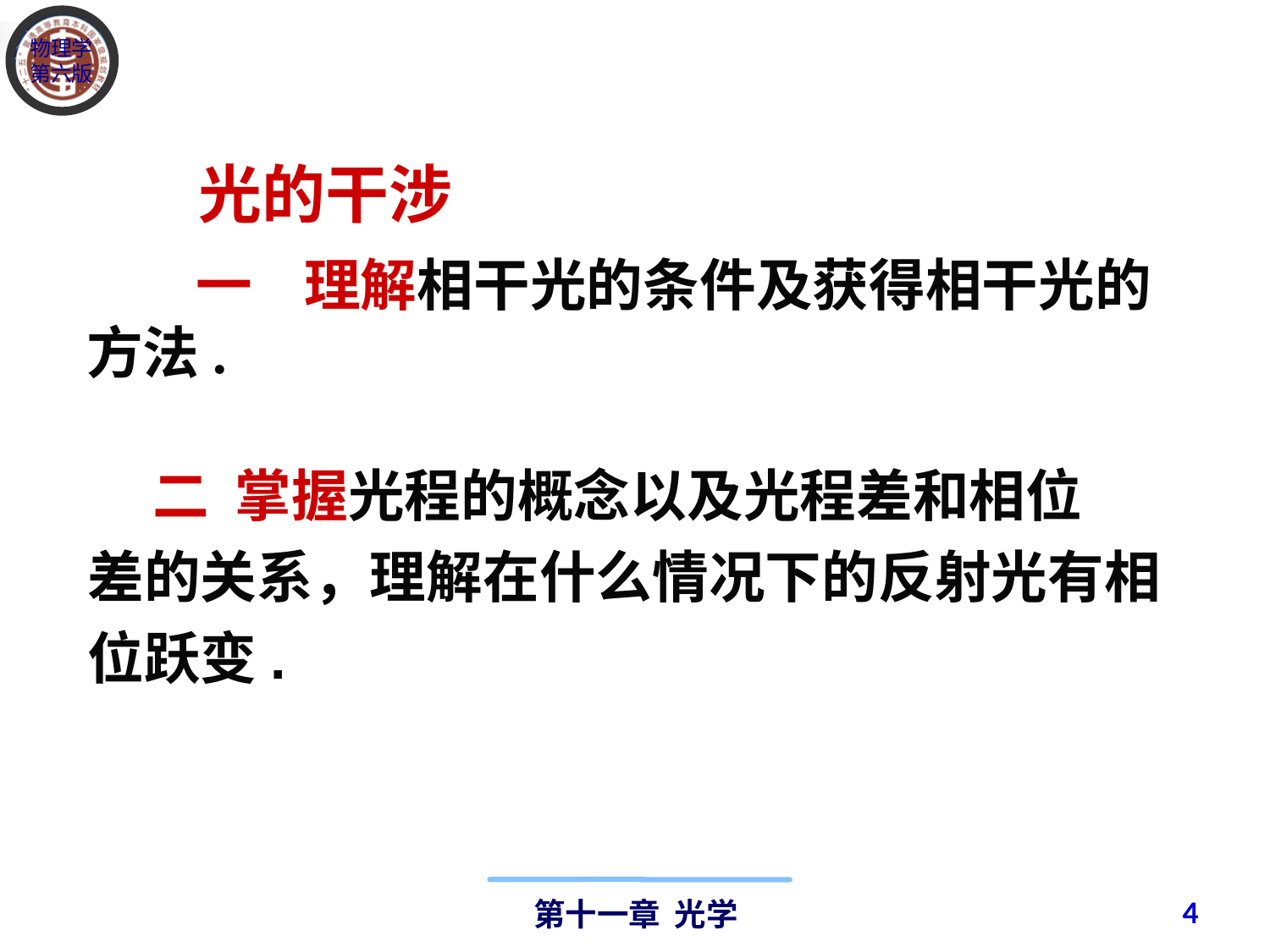

光的干涉
　一    理解相干光的条件及获得相干光的方法.
    二  掌握光程的概念以及光程差和相位
差的关系，理解在什么情况下的反射光有相
位跃变.
4